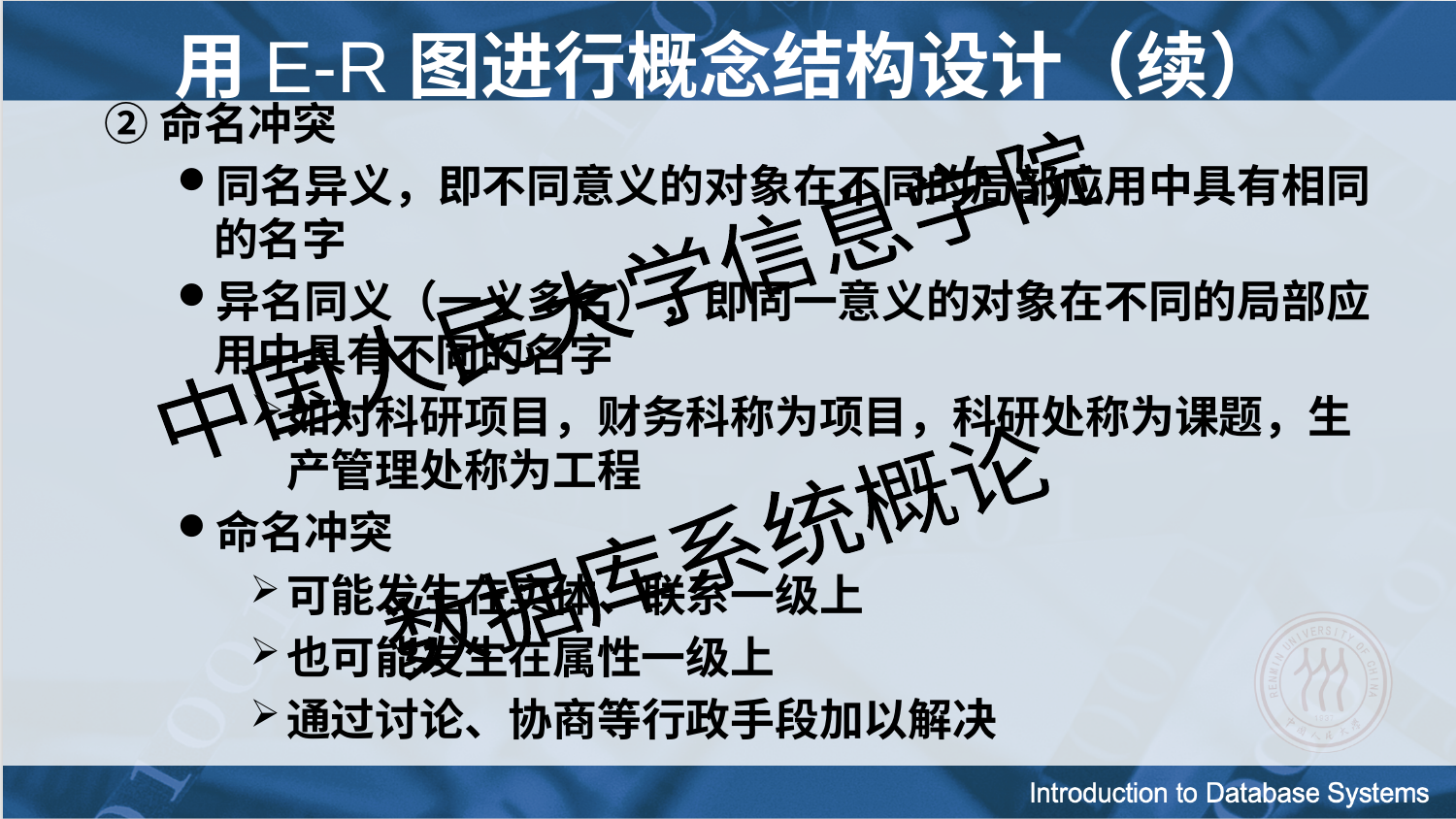

用E-R图进行概念结构设计（续）
②命名冲突
同名异义，即不同意义的对象在不同的局部应用中具有相同的名字
异名同义（一义多名），即同一意义的对象在不同的局部应用中具有不同的名字
如对科研项目，财务科称为项目，科研处称为课题，生产管理处称为工程
命名冲突
可能发生在实体、联系一级上
也可能发生在属性一级上
通过讨论、协商等行政手段加以解决